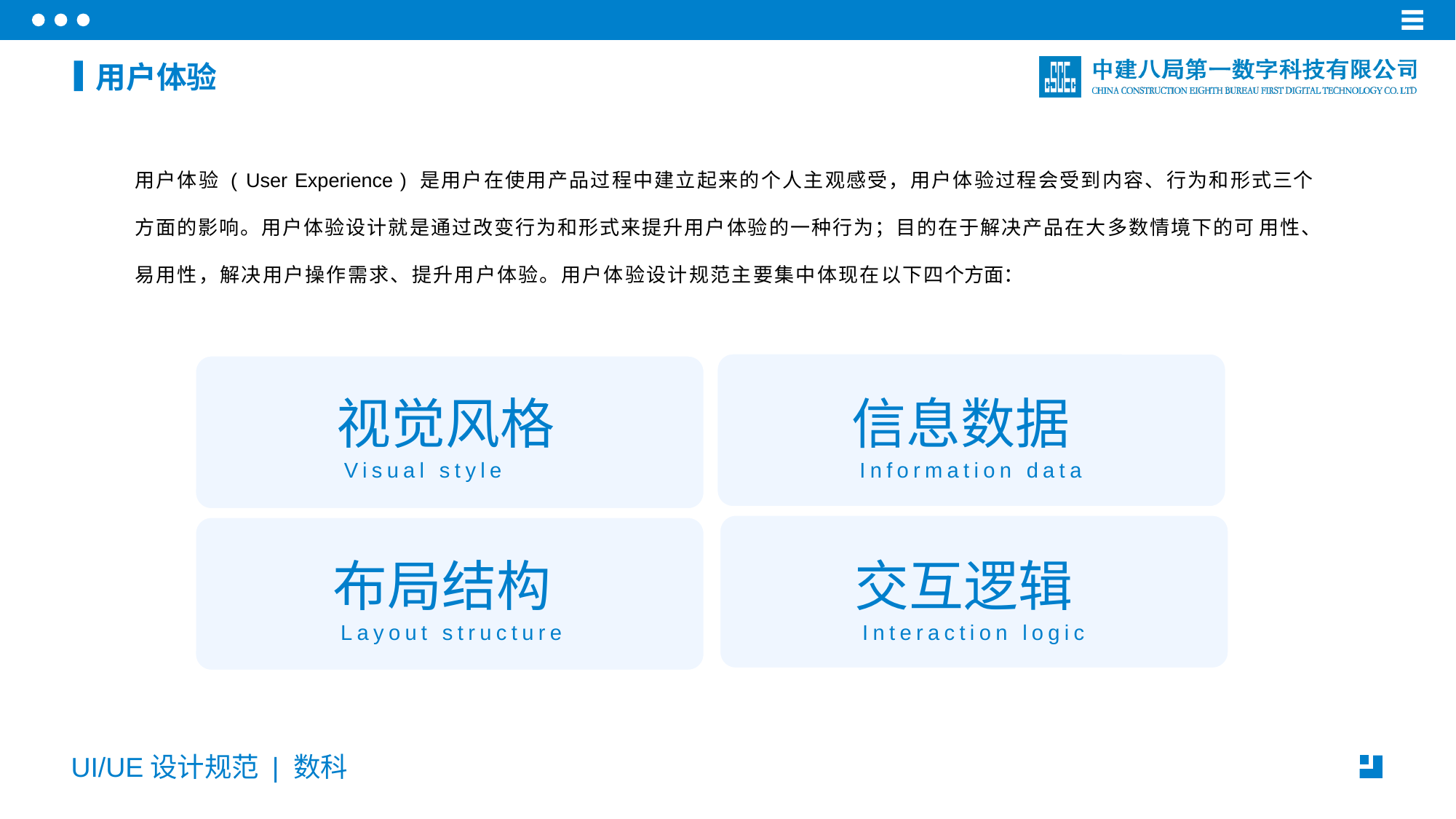

用户体验

用户体验 ( User Experience ) 是用户在使用产品过程中建立起来的个人主观感受，用户体验过程会受到内容、行为和形式三个方面的影响。用户体验设计就是通过改变行为和形式来提升用户体验的一种行为；目的在于解决产品在大多数情境下的可 用性、易用性，解决用户操作需求、提升用户体验。用户体验设计规范主要集中体现在以下四个方面：

视觉风格
信息数据
Visual style
Information data
布局结构
交互逻辑
Layout structure
Interaction logic